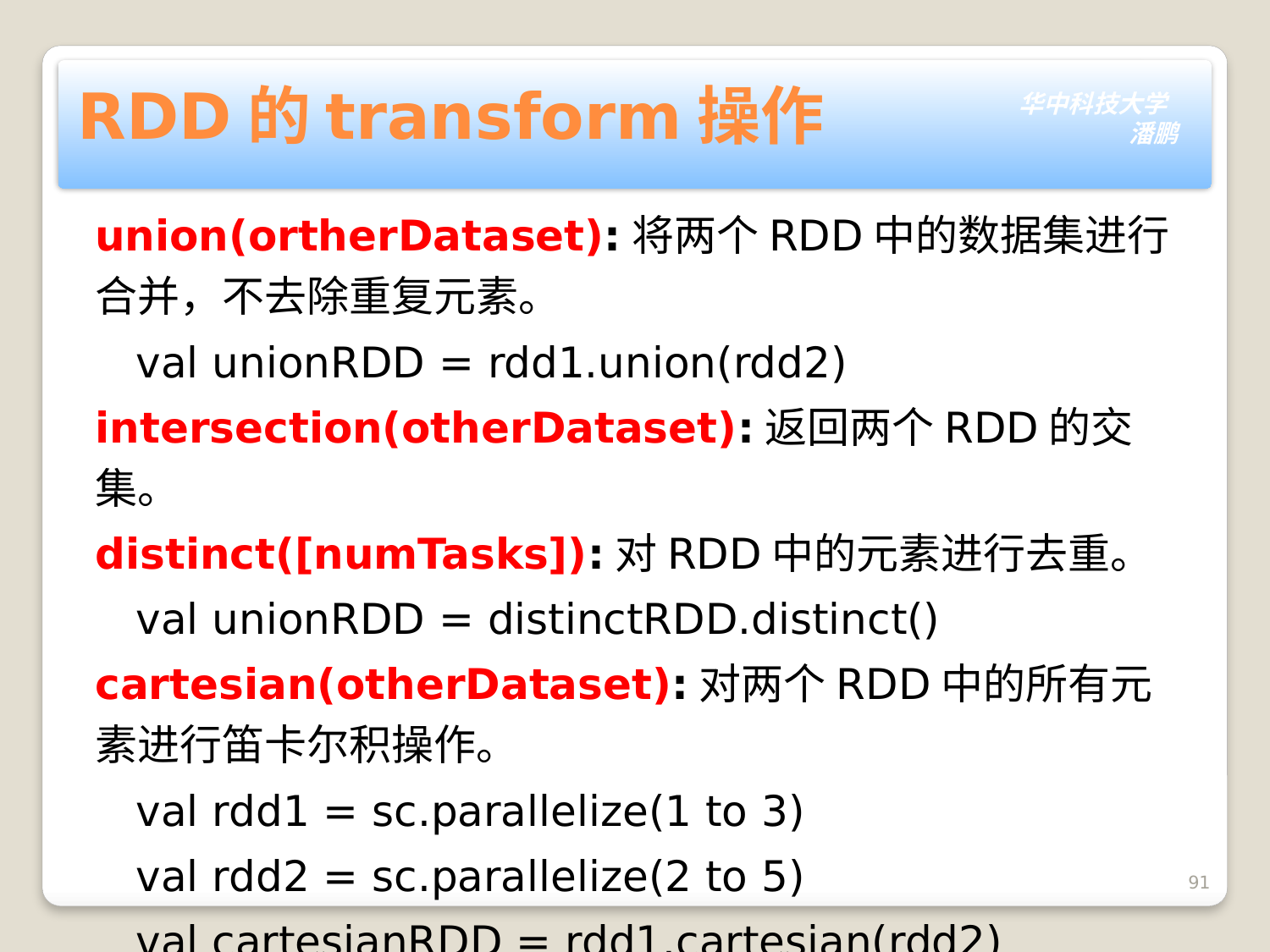

# RDD的transform操作
union(ortherDataset):将两个RDD中的数据集进行合并，不去除重复元素。
   val unionRDD = rdd1.union(rdd2)
intersection(otherDataset):返回两个RDD的交集。
distinct([numTasks]):对RDD中的元素进行去重。
   val unionRDD = distinctRDD.distinct()
cartesian(otherDataset):对两个RDD中的所有元素进行笛卡尔积操作。
   val rdd1 = sc.parallelize(1 to 3)
   val rdd2 = sc.parallelize(2 to 5)
   val cartesianRDD = rdd1.cartesian(rdd2)
91